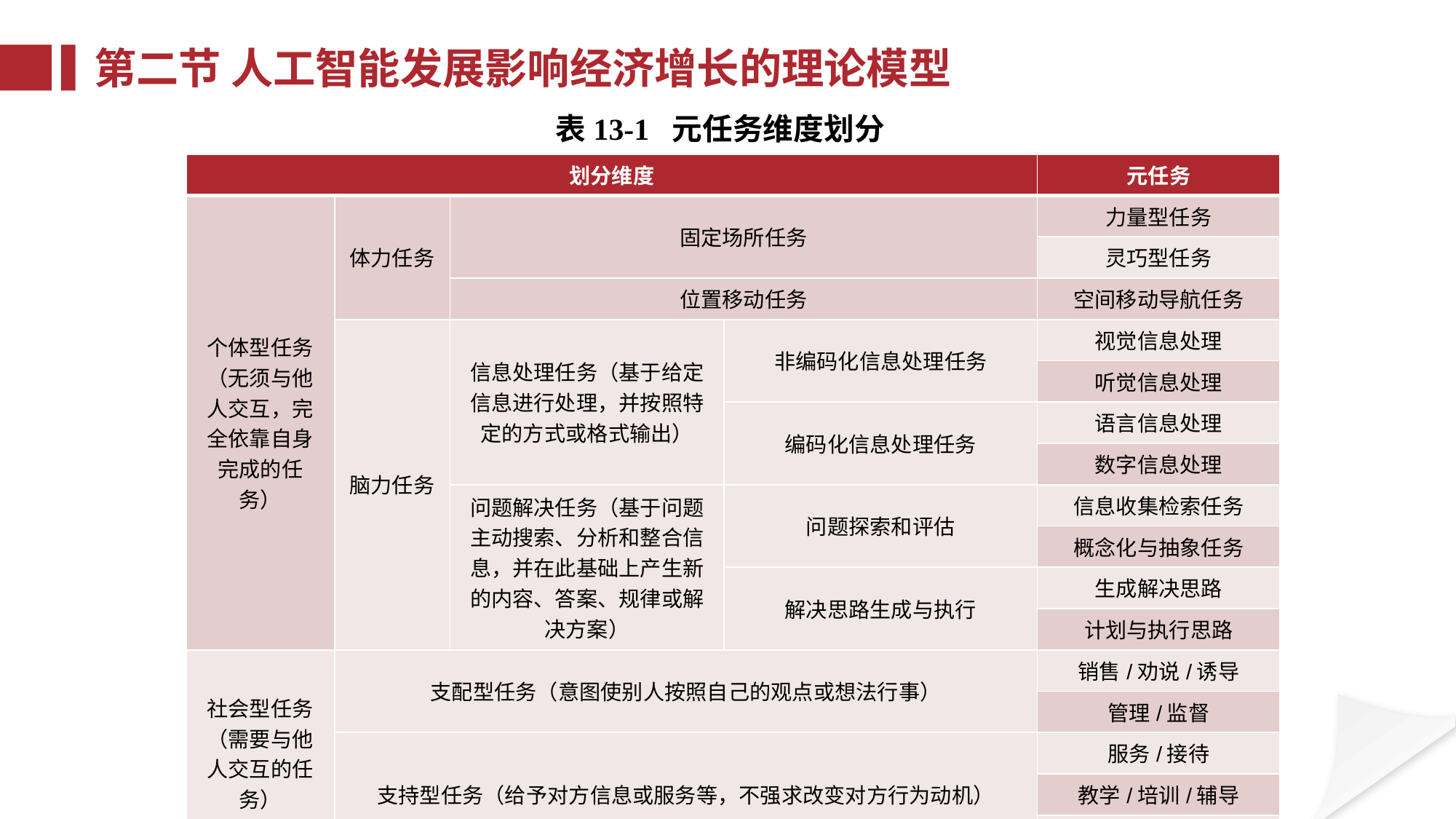

第二节 人工智能发展影响经济增长的理论模型
表13-1  元任务维度划分
| 划分维度 |  |  |  | 元任务 |
| --- | --- | --- | --- | --- |
| 个体型任务（无须与他人交互，完全依靠自身完成的任务） | 体力任务 | 固定场所任务 |  | 力量型任务 |
|  |  |  |  | 灵巧型任务 |
|  |  | 位置移动任务 |  | 空间移动导航任务 |
|  | 脑力任务 | 信息处理任务（基于给定信息进行处理，并按照特定的方式或格式输出） | 非编码化信息处理任务 | 视觉信息处理 |
|  |  |  |  | 听觉信息处理 |
|  |  |  | 编码化信息处理任务 | 语言信息处理 |
|  |  |  |  | 数字信息处理 |
|  |  | 问题解决任务（基于问题主动搜索、分析和整合信息，并在此基础上产生新的内容、答案、规律或解决方案） | 问题探索和评估 | 信息收集检索任务 |
|  |  |  |  | 概念化与抽象任务 |
|  |  |  | 解决思路生成与执行 | 生成解决思路 |
|  |  |  |  | 计划与执行思路 |
| 社会型任务（需要与他人交互的任务） | 支配型任务（意图使别人按照自己的观点或想法行事） |  |  | 销售/劝说/诱导 |
|  |  |  |  | 管理/监督 |
|  | 支持型任务（给予对方信息或服务等，不强求改变对方行为动机） |  |  | 服务/接待 |
|  |  |  |  | 教学/培训/辅导 |
|  |  |  |  | 关怀 |